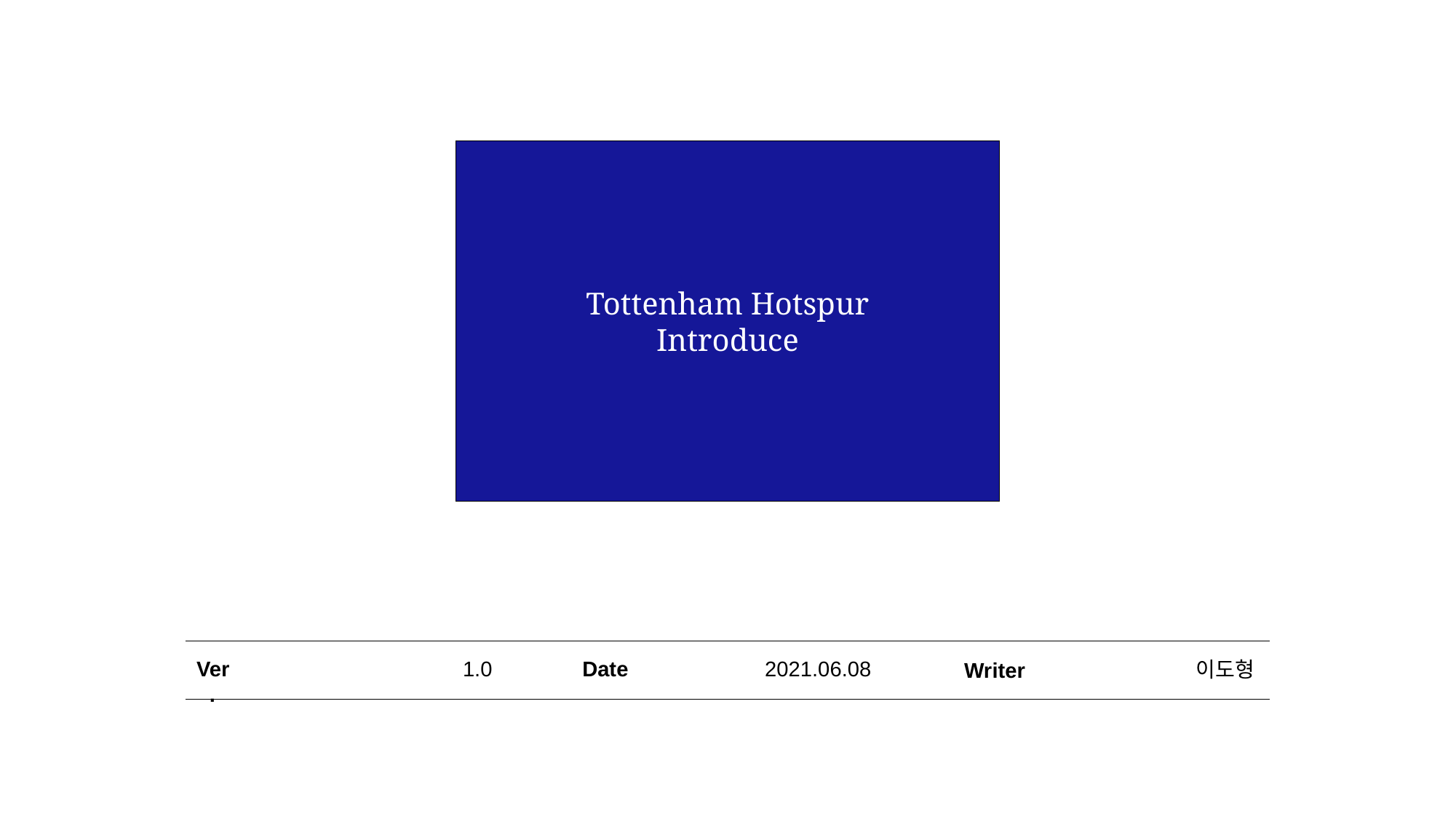

# Tottenham Hotspur Introduce
1.0
Ver.
Date
2021.06.08
이도형
Writer